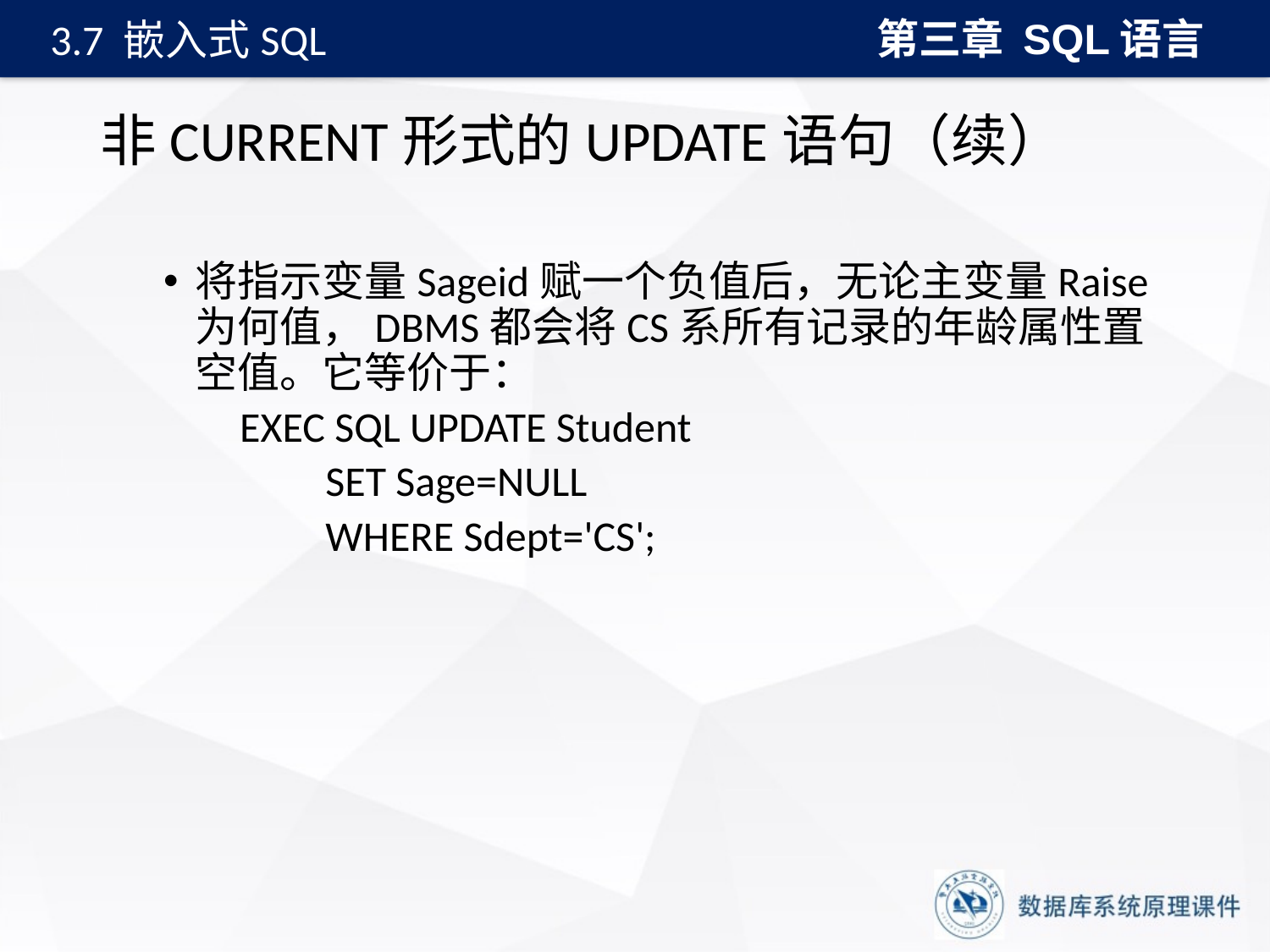

第三章 SQL语言
3.7 嵌入式SQL
# 非CURRENT形式的UPDATE语句（续）
将指示变量Sageid赋一个负值后，无论主变量Raise为何值，DBMS都会将CS系所有记录的年龄属性置空值。它等价于：
        EXEC SQL UPDATE Student
                 SET Sage=NULL
                 WHERE Sdept='CS';